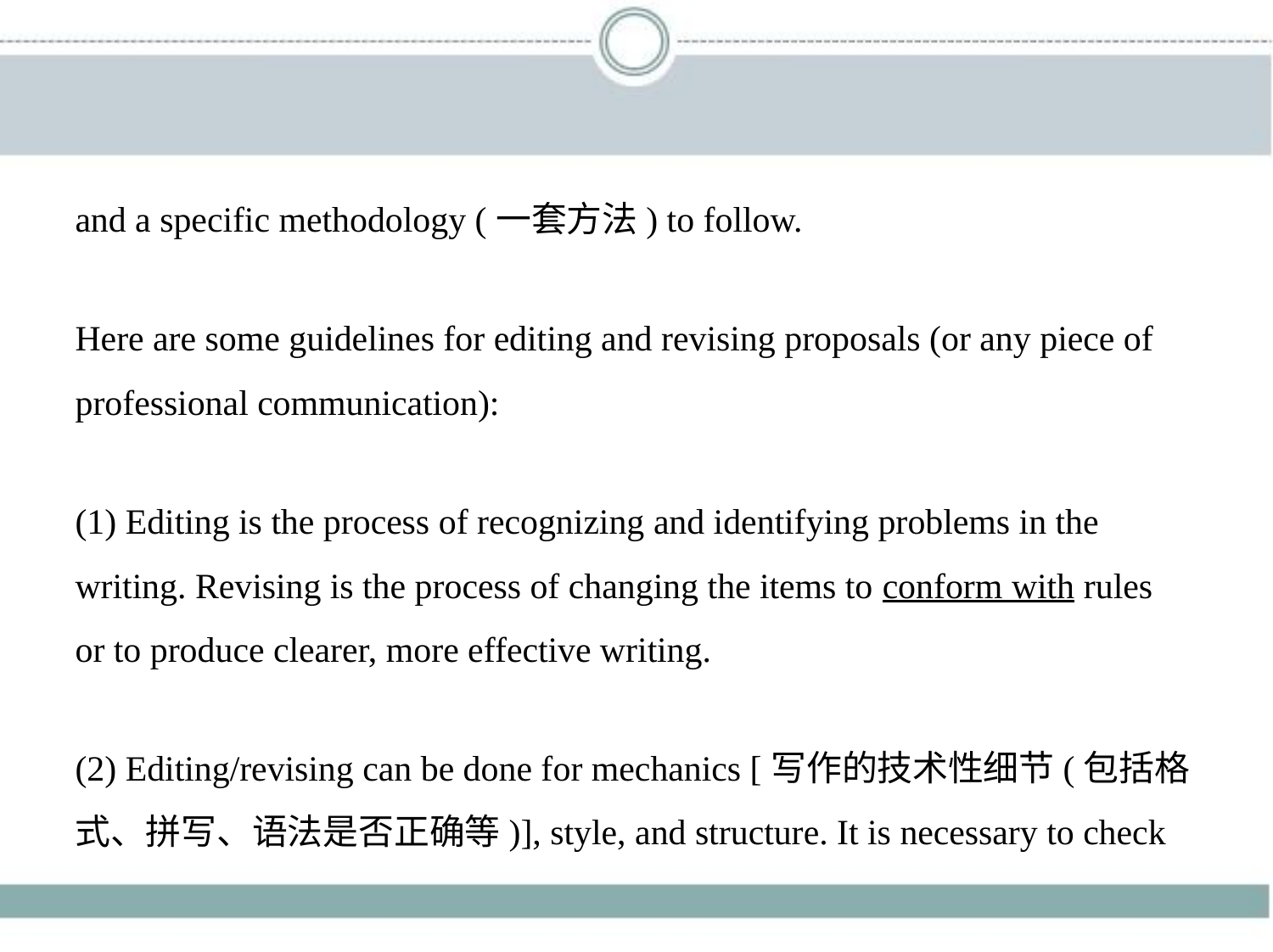

and a specific methodology (一套方法) to follow.
Here are some guidelines for editing and revising proposals (or any piece of
professional communication):
(1) Editing is the process of recognizing and identifying problems in the
writing. Revising is the process of changing the items to conform with rules
or to produce clearer, more effective writing.
(2) Editing/revising can be done for mechanics [写作的技术性细节(包括格
式、拼写、语法是否正确等)], style, and structure. It is necessary to check